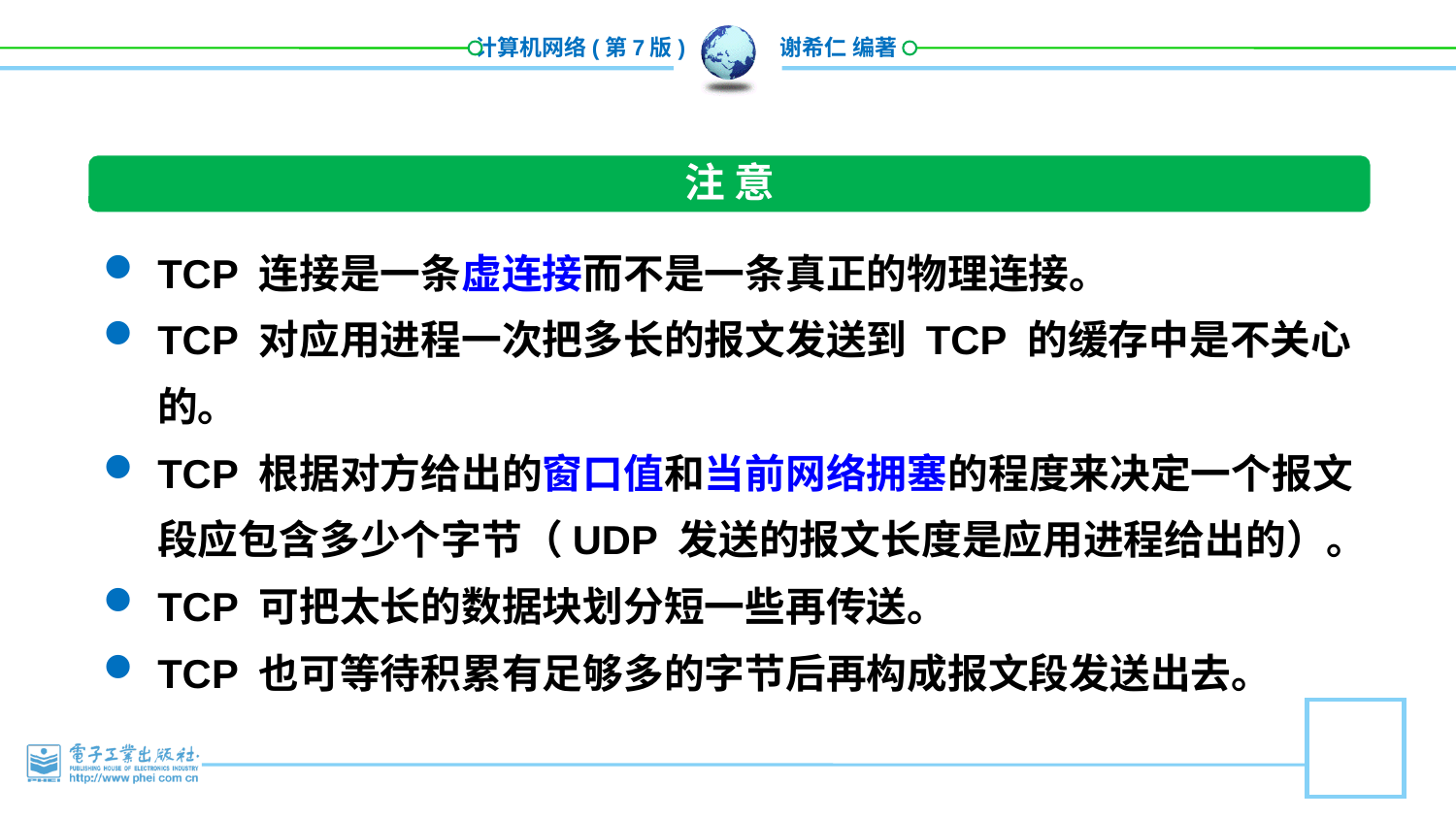

注 意

TCP 连接是一条虚连接而不是一条真正的物理连接。
TCP 对应用进程一次把多长的报文发送到 TCP 的缓存中是不关心的。
TCP 根据对方给出的窗口值和当前网络拥塞的程度来决定一个报文段应包含多少个字节（UDP 发送的报文长度是应用进程给出的）。
TCP 可把太长的数据块划分短一些再传送。
TCP 也可等待积累有足够多的字节后再构成报文段发送出去。